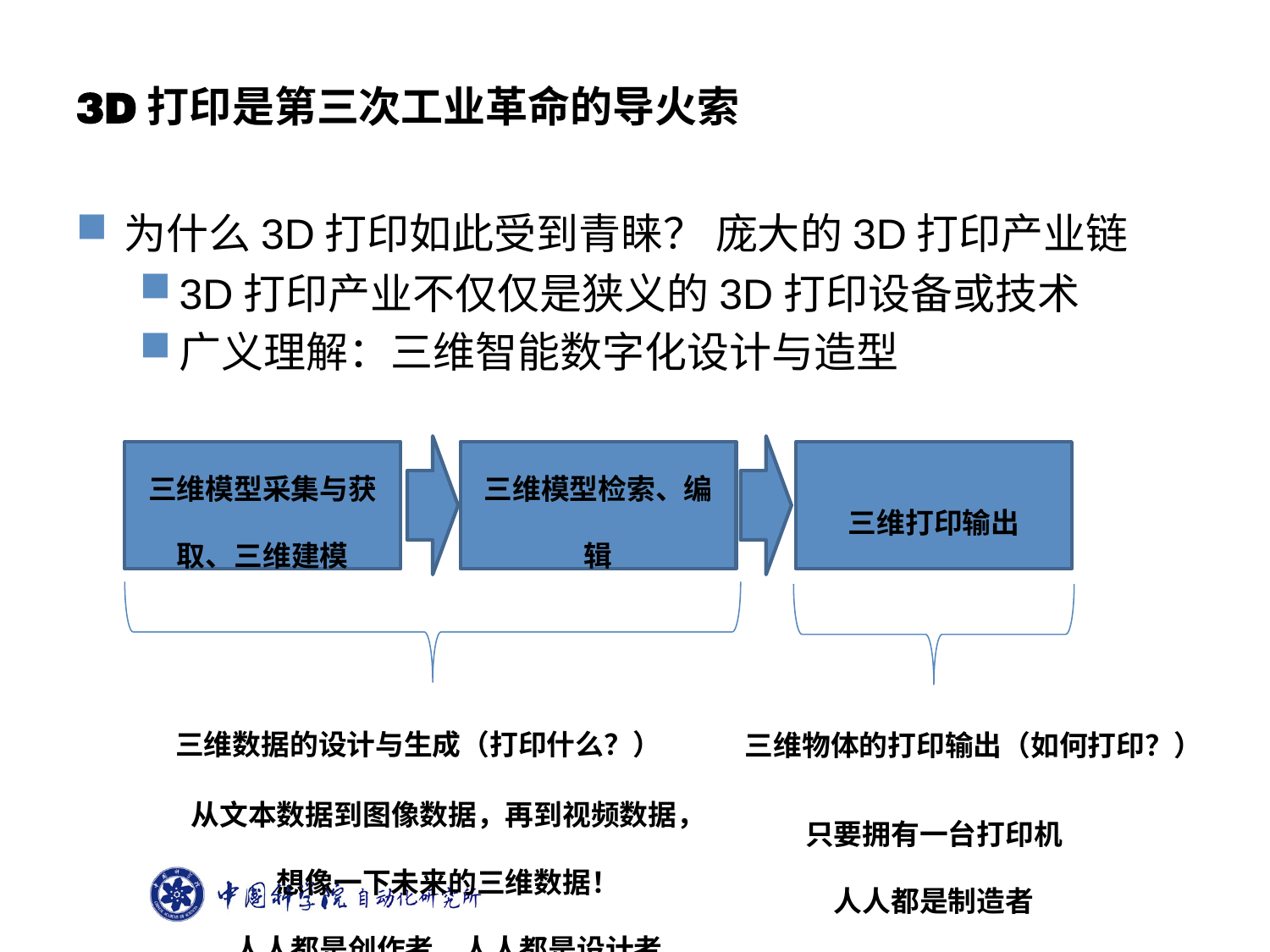

# 3D打印是第三次工业革命的导火索
为什么3D打印如此受到青睐？ 庞大的3D打印产业链
3D打印产业不仅仅是狭义的3D打印设备或技术
广义理解：三维智能数字化设计与造型

三维模型采集与获取、三维建模
三维模型检索、编辑
三维打印输出

三维数据的设计与生成（打印什么？）
三维物体的打印输出（如何打印？）
从文本数据到图像数据，再到视频数据，
想像一下未来的三维数据！
人人都是创作者，人人都是设计者
只要拥有一台打印机
人人都是制造者